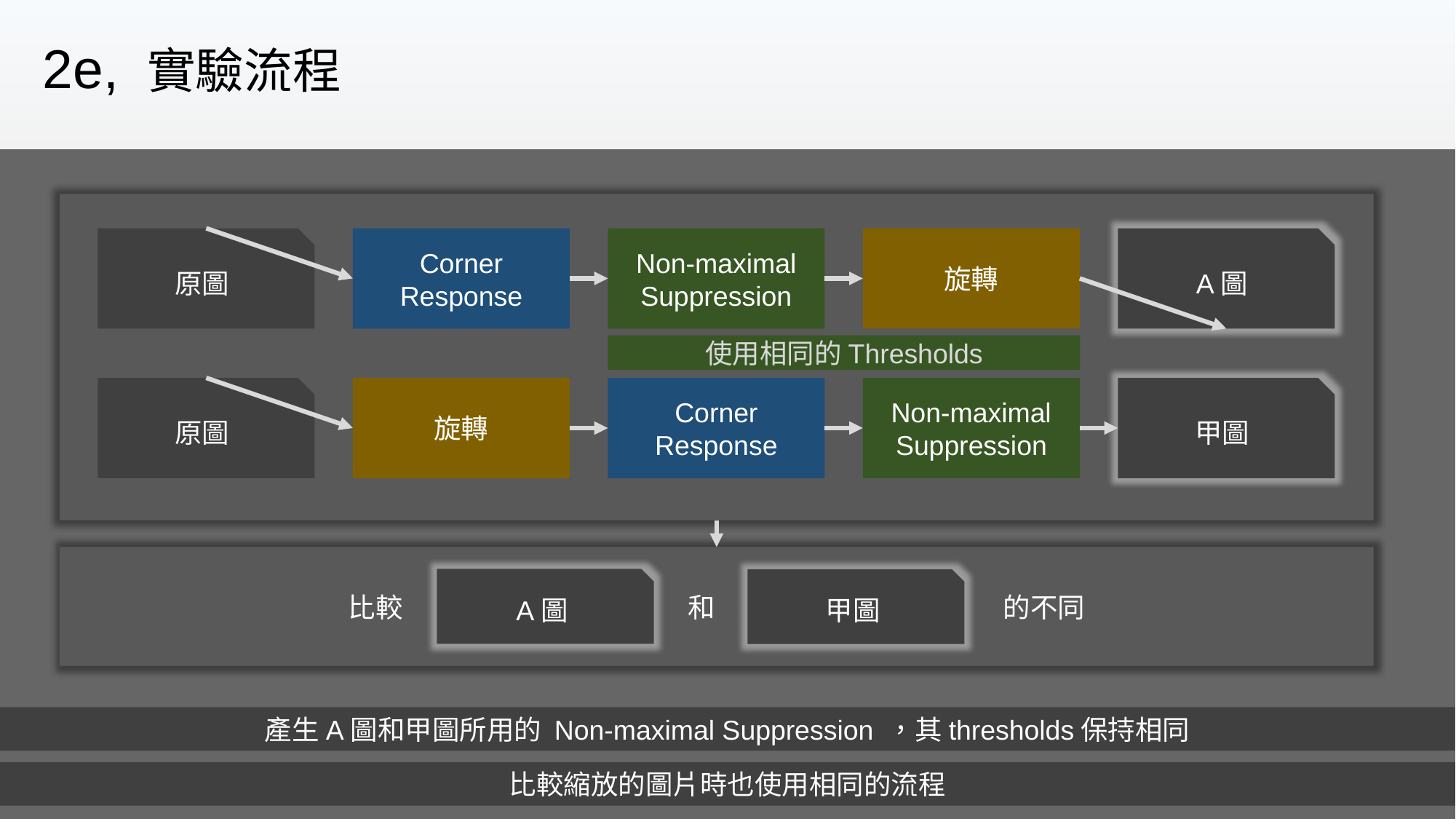

2e, 實驗流程

A圖
原圖
旋轉
Corner
Response
Non-maximal
Suppression
使用相同的Thresholds
Corner
Response
Non-maximal
Suppression
旋轉
甲圖
原圖
比較			  和			的不同
A圖
甲圖
產生A圖和甲圖所用的 Non-maximal Suppression ，其thresholds保持相同
比較縮放的圖片時也使用相同的流程